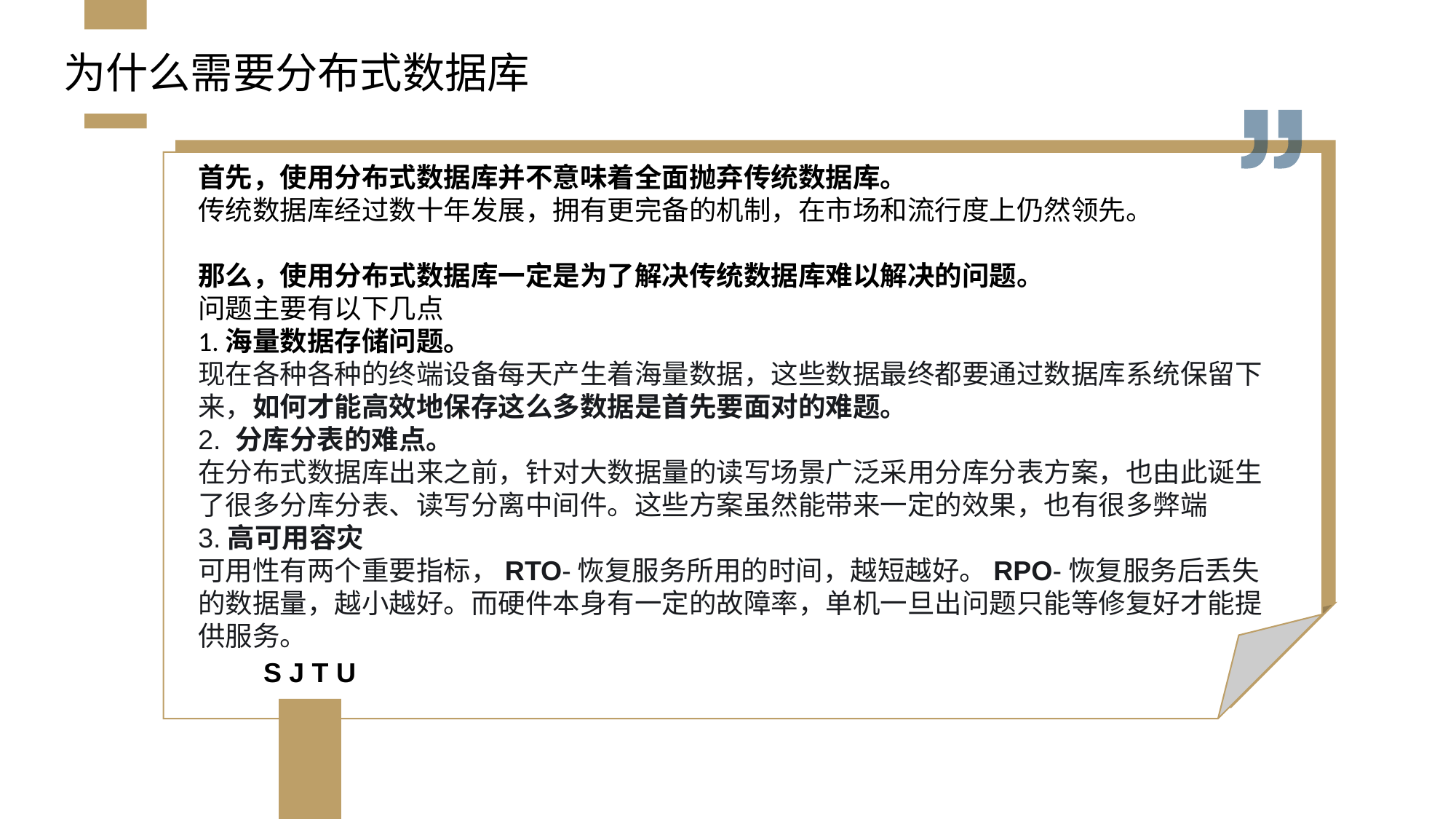

为什么需要分布式数据库
首先，使用分布式数据库并不意味着全面抛弃传统数据库。
传统数据库经过数十年发展，拥有更完备的机制，在市场和流行度上仍然领先。

那么，使用分布式数据库一定是为了解决传统数据库难以解决的问题。
问题主要有以下几点
1.海量数据存储问题。
现在各种各种的终端设备每天产生着海量数据，这些数据最终都要通过数据库系统保留下来，如何才能高效地保存这么多数据是首先要面对的难题。
2. 分库分表的难点。
在分布式数据库出来之前，针对大数据量的读写场景广泛采用分库分表方案，也由此诞生了很多分库分表、读写分离中间件。这些方案虽然能带来一定的效果，也有很多弊端
3.高可用容灾
可用性有两个重要指标，RTO-恢复服务所用的时间，越短越好。RPO-恢复服务后丢失的数据量，越小越好。而硬件本身有一定的故障率，单机一旦出问题只能等修复好才能提供服务。